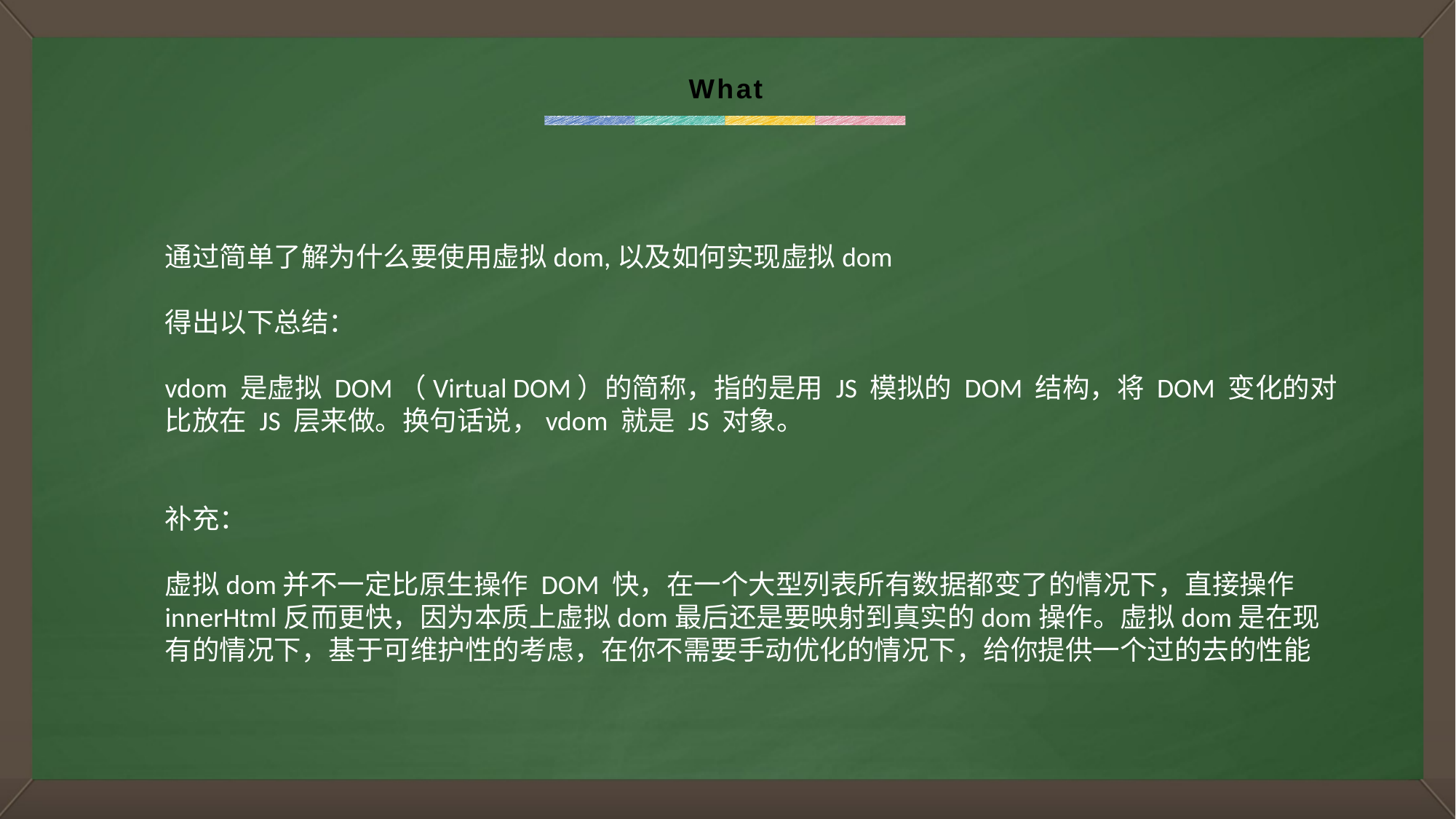

What

通过简单了解为什么要使用虚拟dom,以及如何实现虚拟dom

得出以下总结：

vdom 是虚拟 DOM（Virtual DOM）的简称，指的是用 JS 模拟的 DOM 结构，将 DOM 变化的对比放在 JS 层来做。换句话说，vdom 就是 JS 对象。

补充：

虚拟dom并不一定比原生操作 DOM 快，在一个大型列表所有数据都变了的情况下，直接操作innerHtml反而更快，因为本质上虚拟dom最后还是要映射到真实的dom操作。虚拟dom是在现有的情况下，基于可维护性的考虑，在你不需要手动优化的情况下，给你提供一个过的去的性能